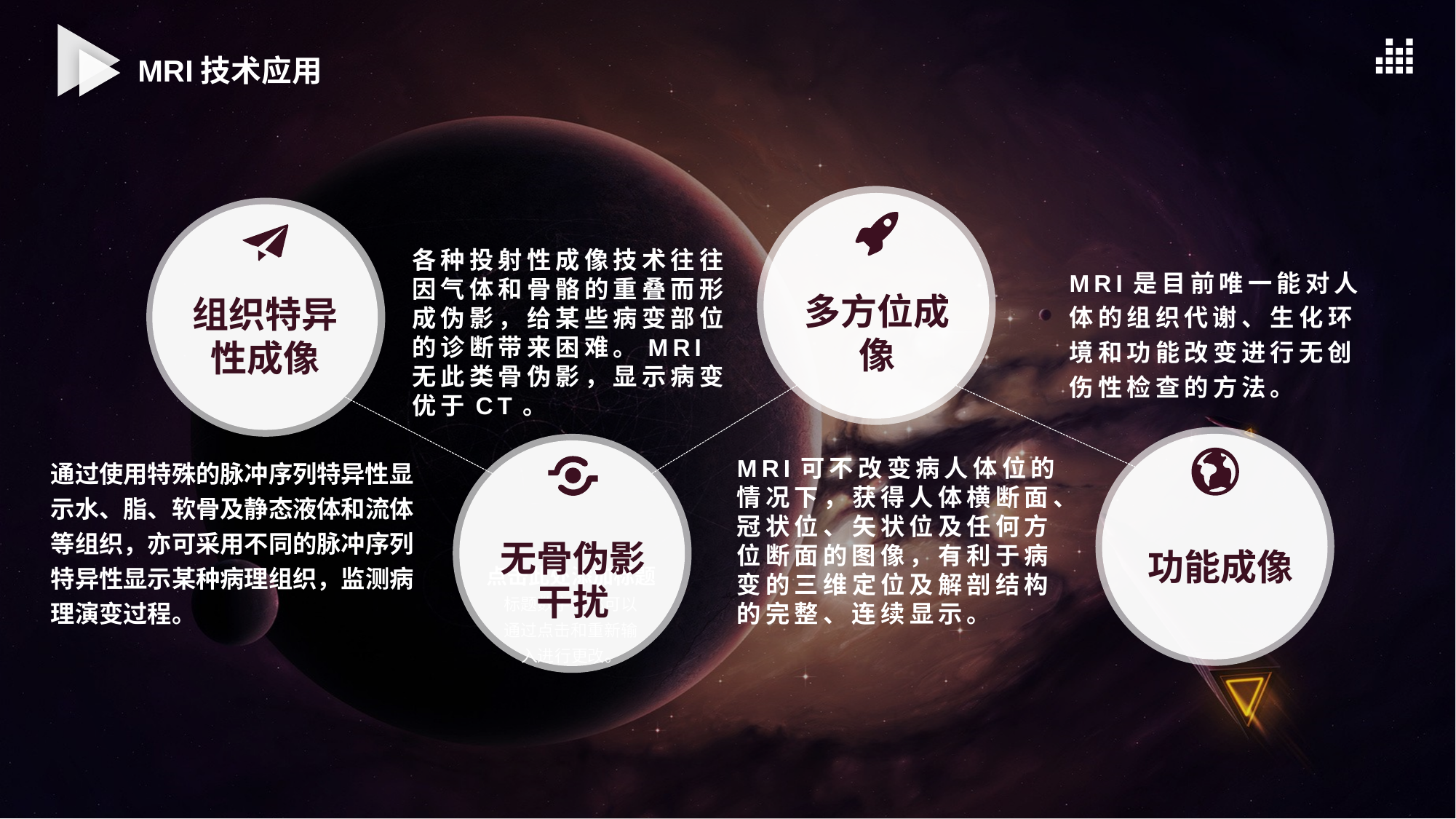

MRI技术应用

各种投射性成像技术往往因气体和骨骼的重叠而形成伪影，给某些病变部位的诊断带来困难。MRI无此类骨伪影，显示病变优于CT。
MRI是目前唯一能对人体的组织代谢、生化环境和功能改变进行无创伤性检查的方法。
多方位成像
组织特异性成像

点击此处添加标题
标题数字等都可以通过点击和重新输入进行更改。

通过使用特殊的脉冲序列特异性显示水、脂、软骨及静态液体和流体等组织，亦可采用不同的脉冲序列特异性显示某种病理组织，监测病理演变过程。
MRI可不改变病人体位的情况下，获得人体横断面、冠状位、矢状位及任何方位断面的图像，有利于病变的三维定位及解剖结构的完整、连续显示。

无骨伪影干扰
功能成像